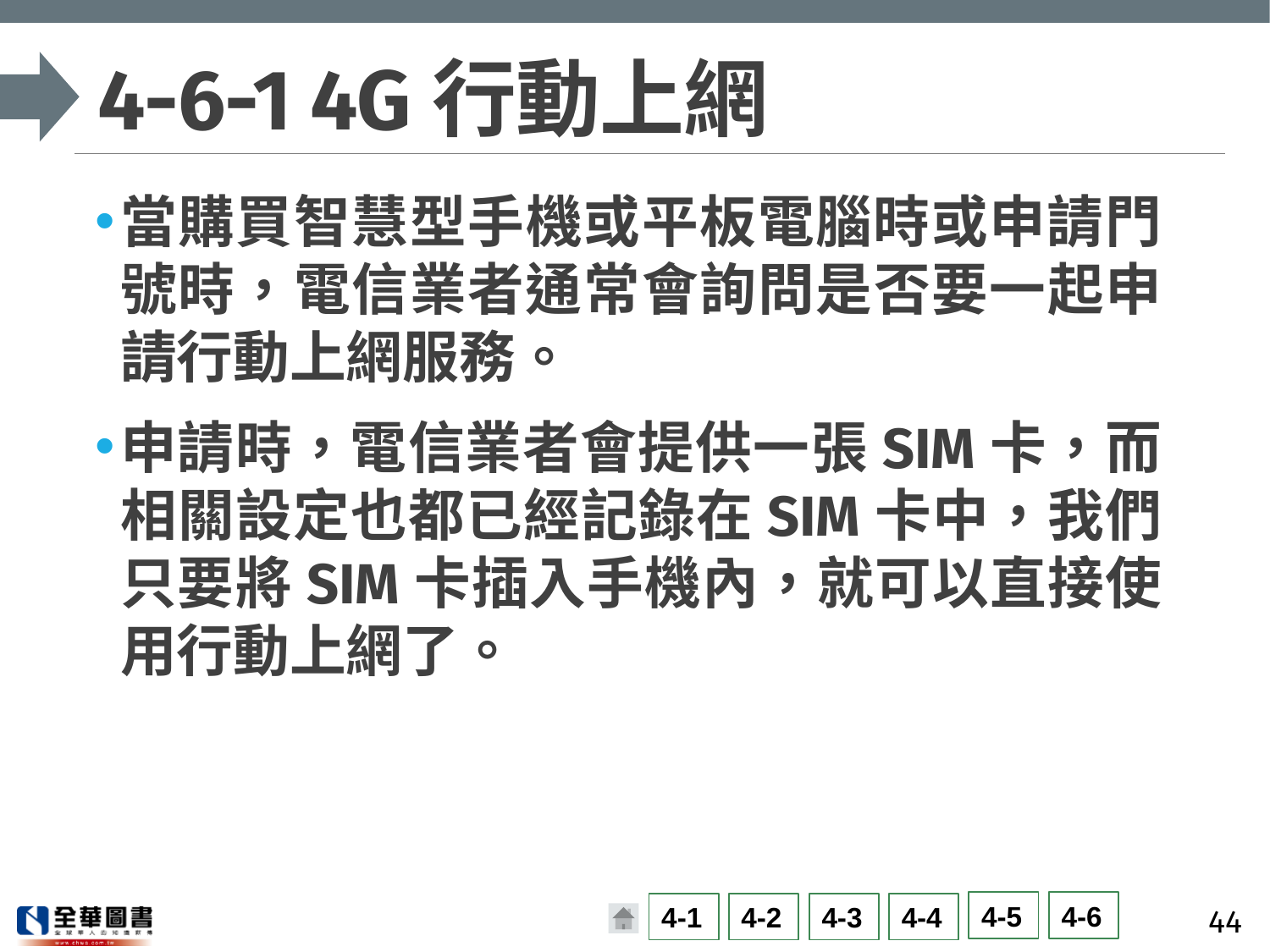

# 4-6-1 4G行動上網
當購買智慧型手機或平板電腦時或申請門號時，電信業者通常會詢問是否要一起申請行動上網服務。
申請時，電信業者會提供一張SIM卡，而相關設定也都已經記錄在SIM卡中，我們只要將SIM卡插入手機內，就可以直接使用行動上網了。
44